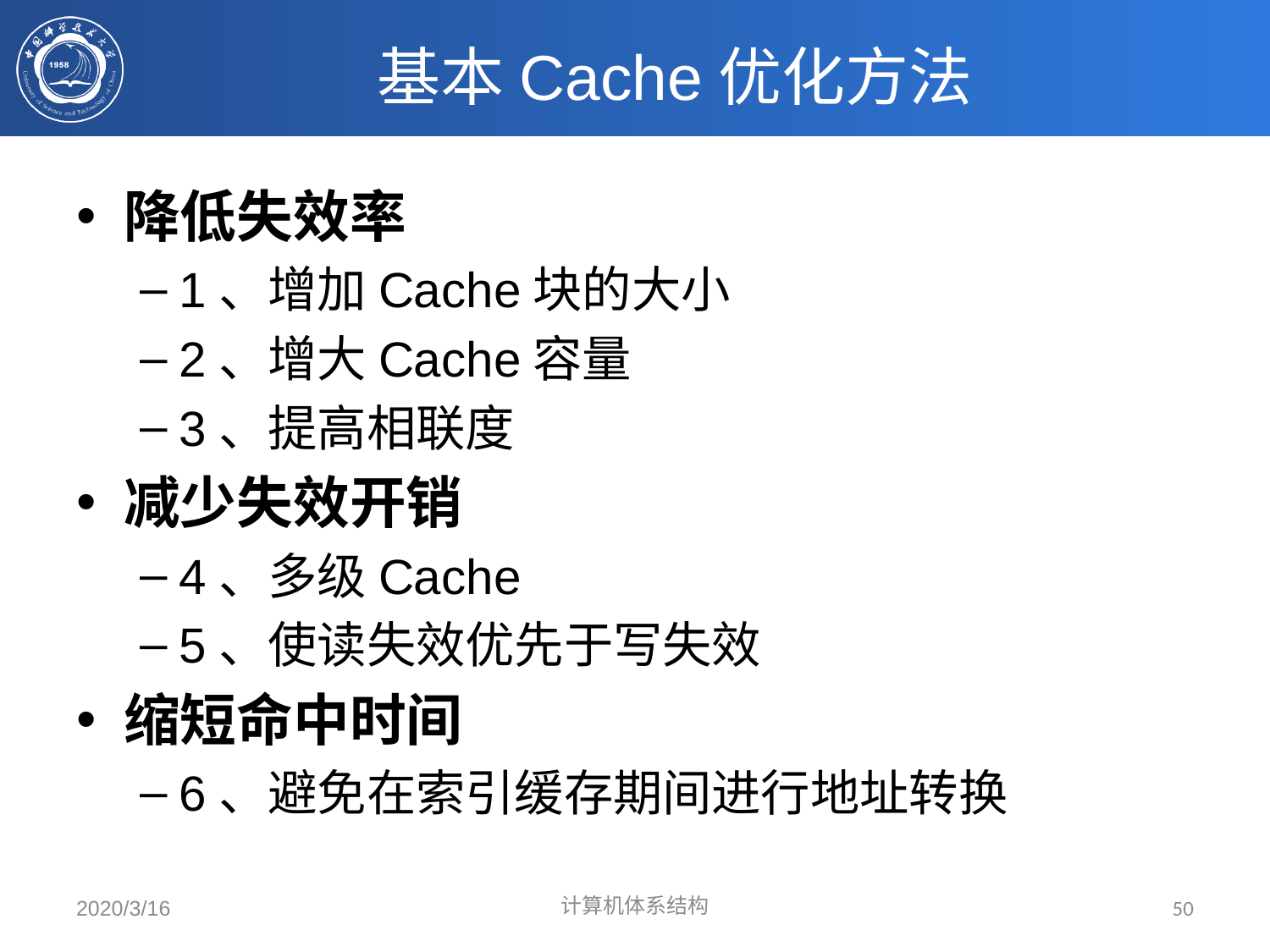

# 基本Cache优化方法
降低失效率
1、增加Cache块的大小
2、增大Cache容量
3、提高相联度
减少失效开销
4、多级Cache
5、使读失效优先于写失效
缩短命中时间
6、避免在索引缓存期间进行地址转换

2020/3/16
计算机体系结构
50